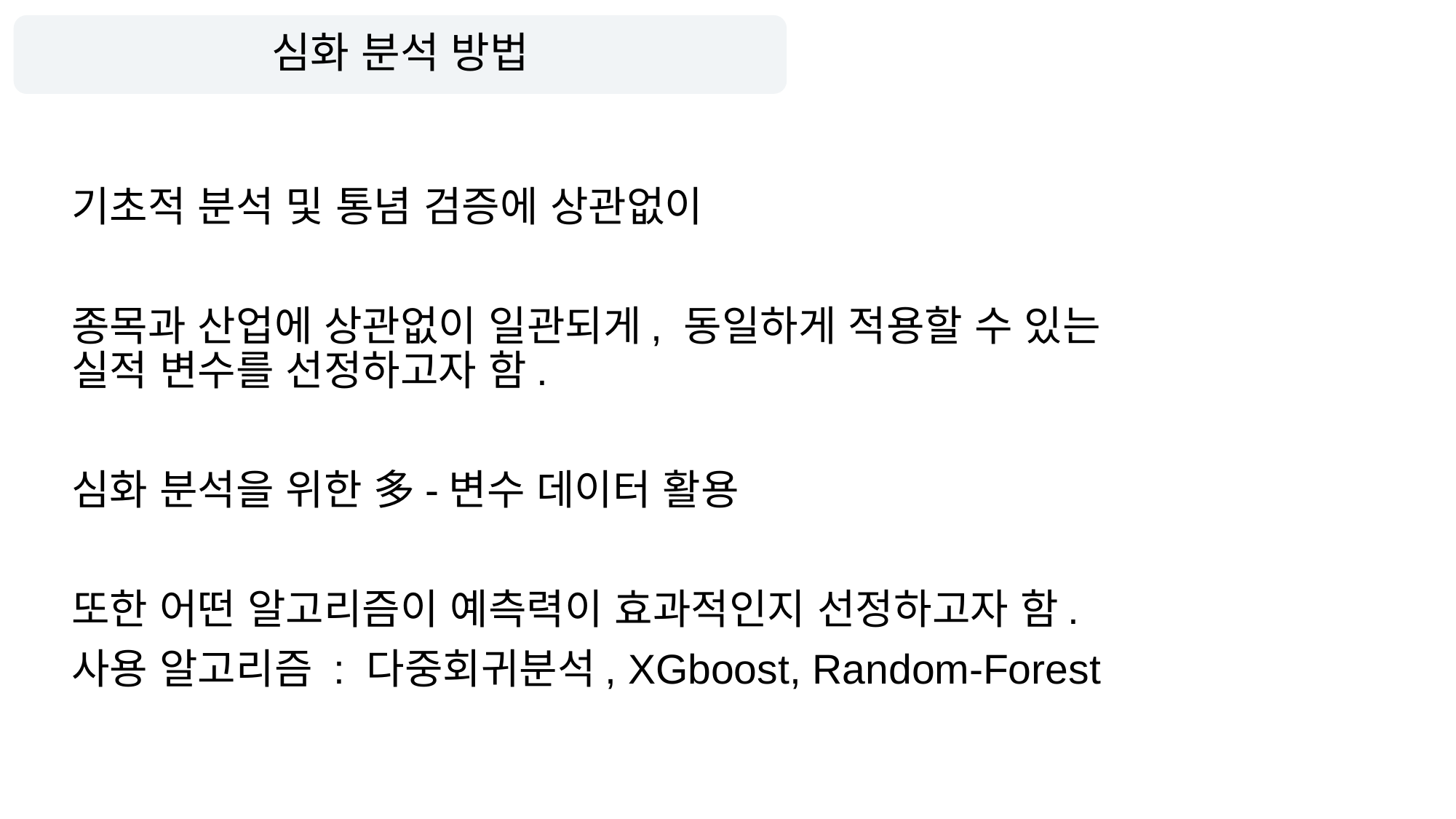

# 심화 분석 방법
기초적 분석 및 통념 검증에 상관없이

종목과 산업에 상관없이 일관되게, 동일하게 적용할 수 있는
실적 변수를 선정하고자 함.

심화 분석을 위한 多-변수 데이터 활용

또한 어떤 알고리즘이 예측력이 효과적인지 선정하고자 함.
사용 알고리즘 : 다중회귀분석, XGboost, Random-Forest